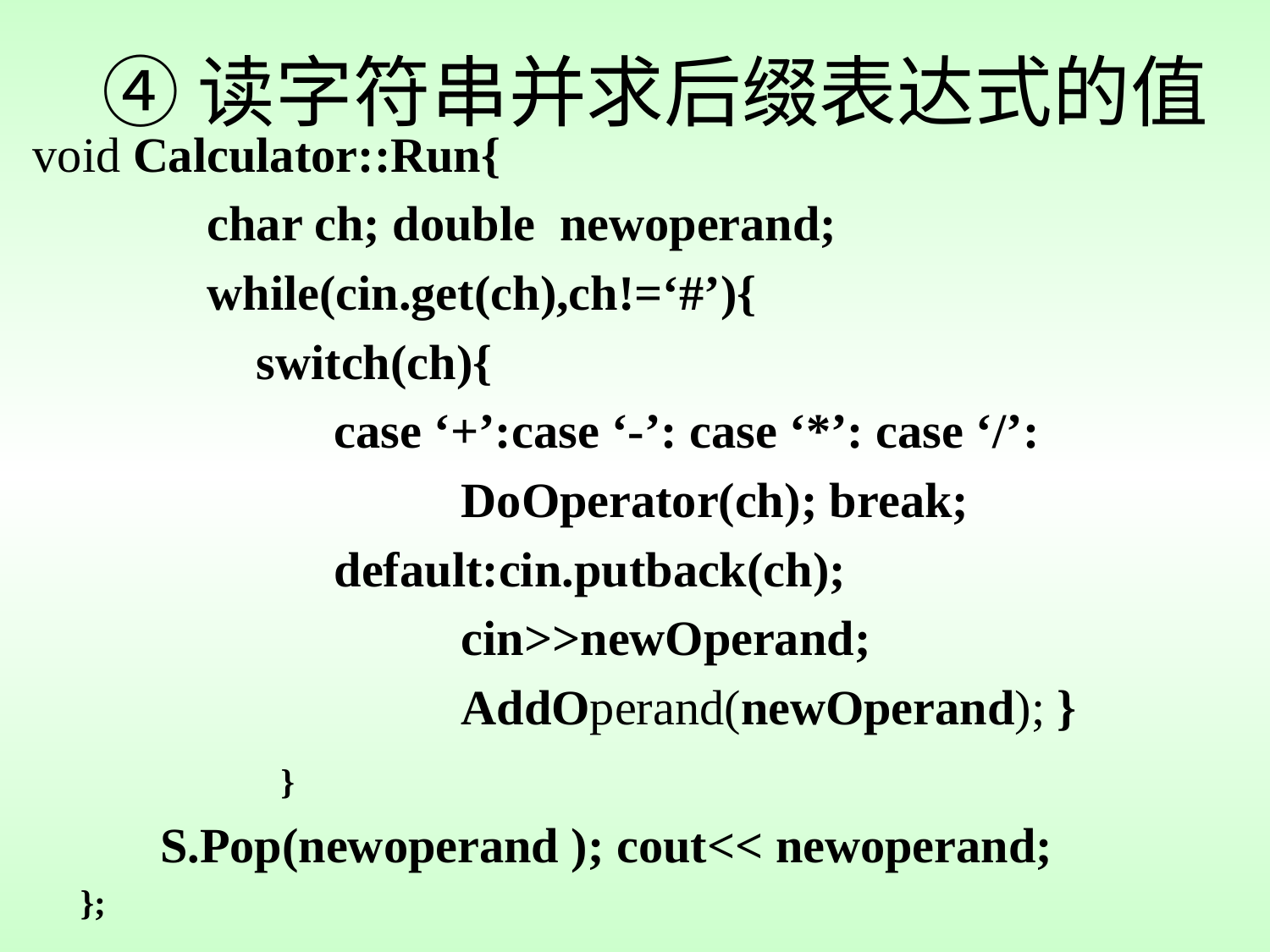

# ④读字符串并求后缀表达式的值
void Calculator::Run{
		char ch; double  newoperand;
 		while(cin.get(ch),ch!=‘#’){
		    switch(ch){
			case ‘+’:case ‘-’: case ‘*’: case ‘/’:
				DoOperator(ch); break;
			default:cin.putback(ch);
				cin>>newOperand;
				AddOperand(newOperand); }
		      }
              S.Pop(newoperand ); cout<< newoperand;
	};